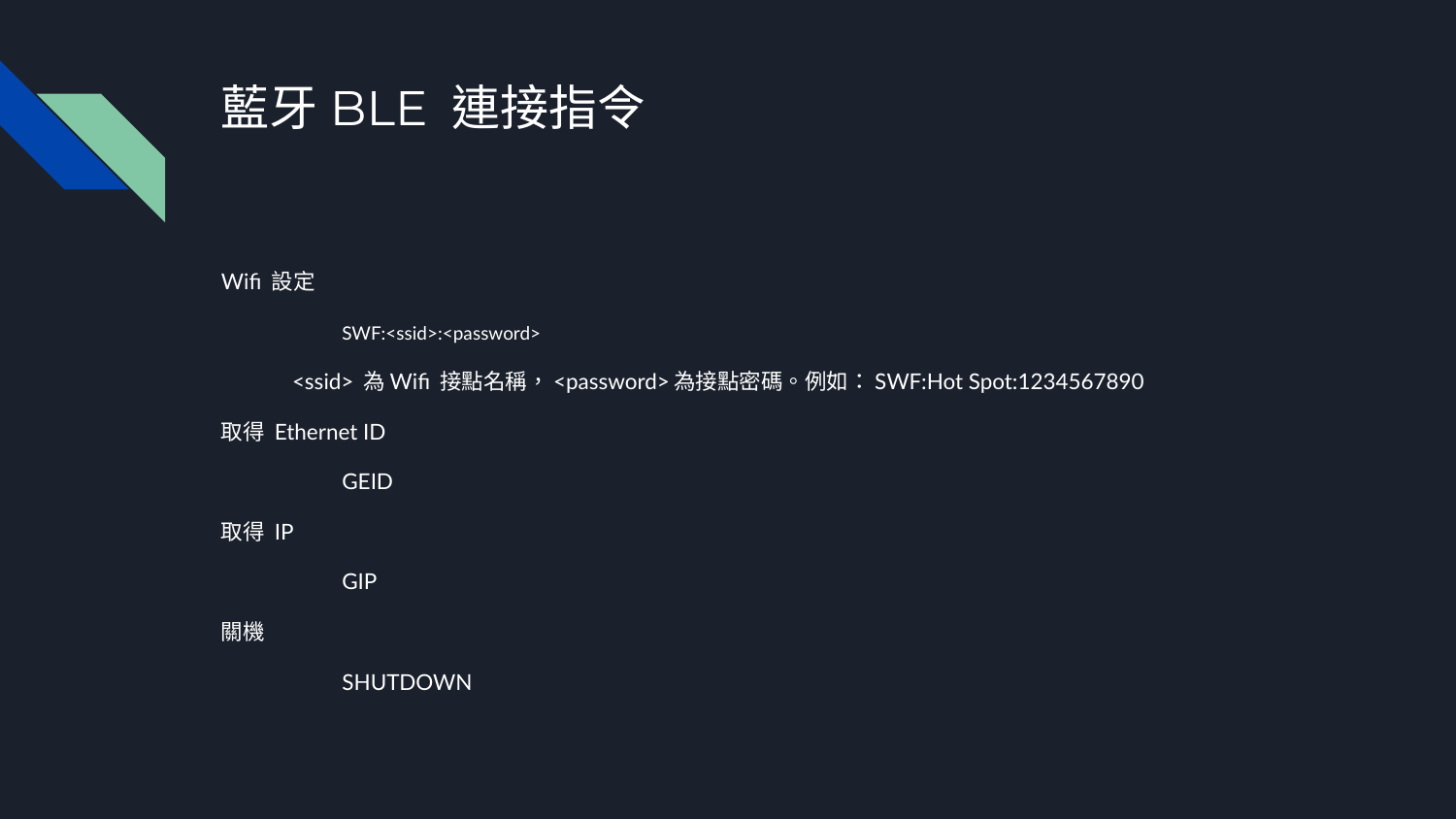

# 藍牙BLE 連接指令
Wifi 設定
	SWF:<ssid>:<password>
<ssid> 為Wifi 接點名稱，<password>為接點密碼。例如：SWF:Hot Spot:1234567890
取得 Ethernet ID
	GEID
取得 IP
	GIP
關機
	SHUTDOWN